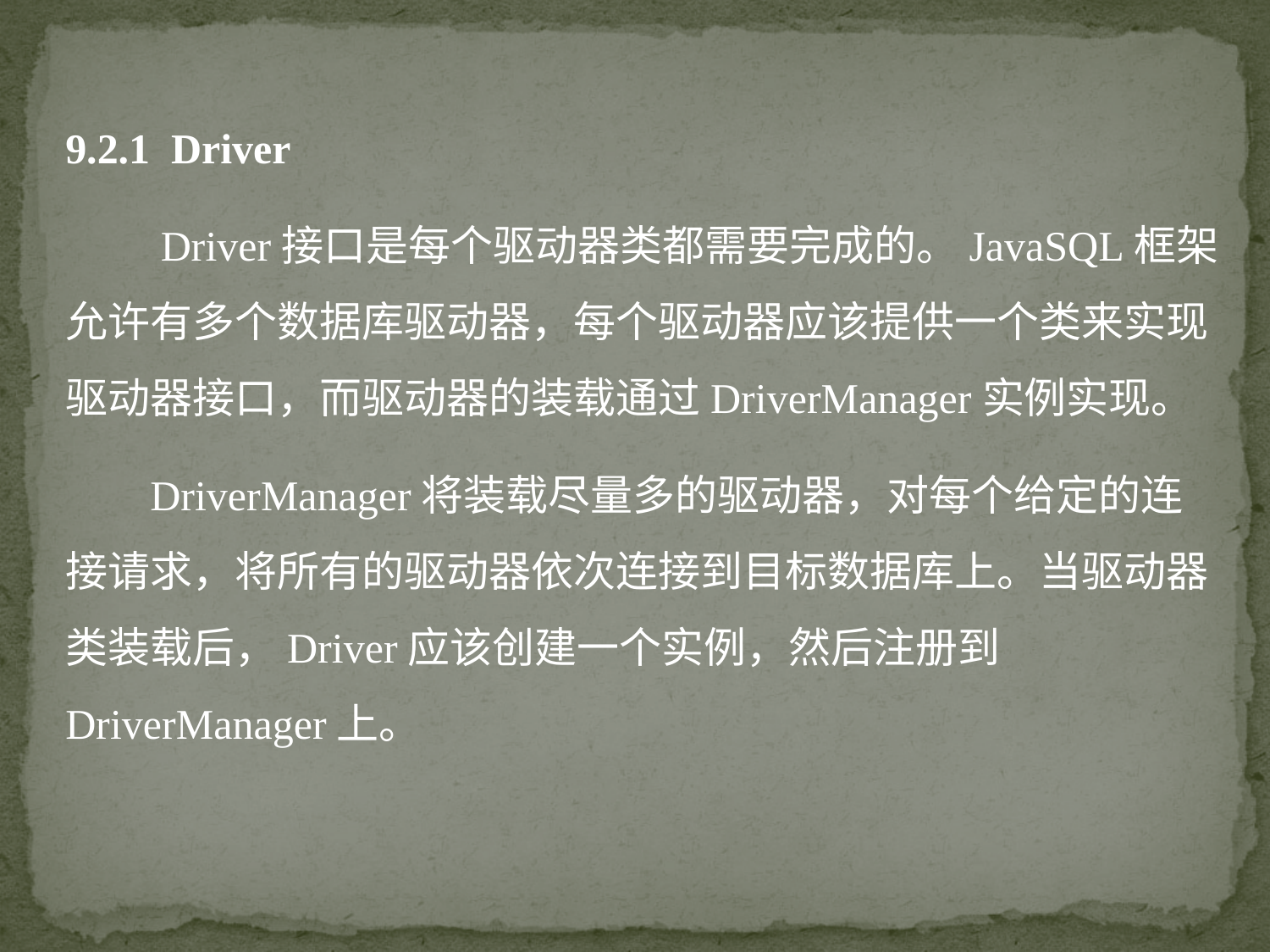

9.2.1  Driver
         Driver接口是每个驱动器类都需要完成的。JavaSQL框架允许有多个数据库驱动器，每个驱动器应该提供一个类来实现驱动器接口，而驱动器的装载通过DriverManager实例实现。
        DriverManager将装载尽量多的驱动器，对每个给定的连接请求，将所有的驱动器依次连接到目标数据库上。当驱动器类装载后，Driver应该创建一个实例，然后注册到DriverManager上。